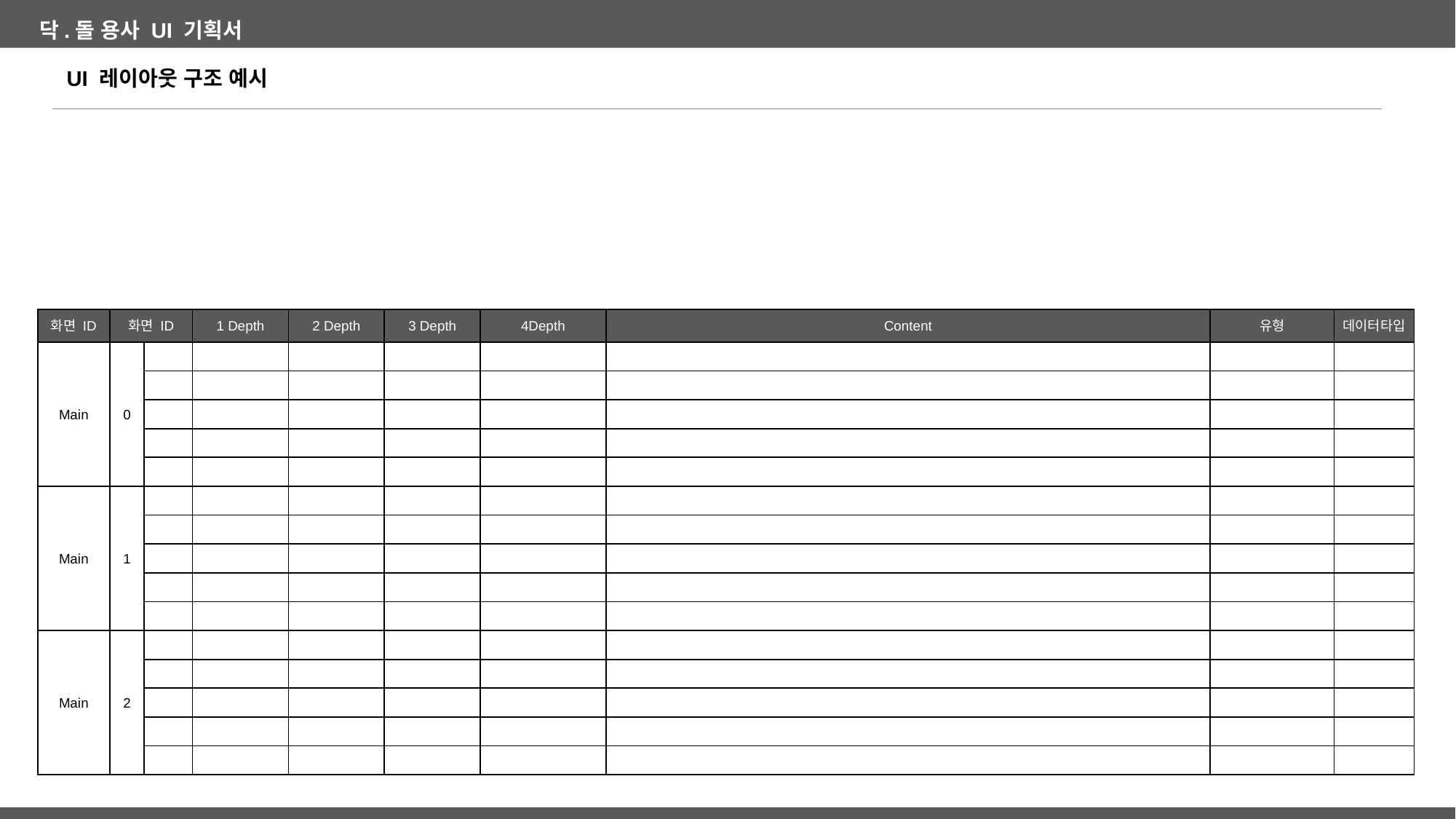

UI 레이아웃 구조 예시
| 화면 ID | 화면 ID |  | 1 Depth | 2 Depth | 3 Depth | 4Depth | Content | 유형 | 데이터타입 |
| --- | --- | --- | --- | --- | --- | --- | --- | --- | --- |
| Main | 0 |  |  |  |  |  |  |  |  |
|  |  |  |  |  |  |  |  |  |  |
|  |  |  |  |  |  |  |  |  |  |
|  |  |  |  |  |  |  |  |  |  |
|  |  |  |  |  |  |  |  |  |  |
| Main | 1 |  |  |  |  |  |  |  |  |
|  |  |  |  |  |  |  |  |  |  |
|  |  |  |  |  |  |  |  |  |  |
|  |  |  |  |  |  |  |  |  |  |
|  |  |  |  |  |  |  |  |  |  |
| Main | 2 |  |  |  |  |  |  |  |  |
|  |  |  |  |  |  |  |  |  |  |
|  |  |  |  |  |  |  |  |  |  |
|  |  |  |  |  |  |  |  |  |  |
|  |  |  |  |  |  |  |  |  |  |